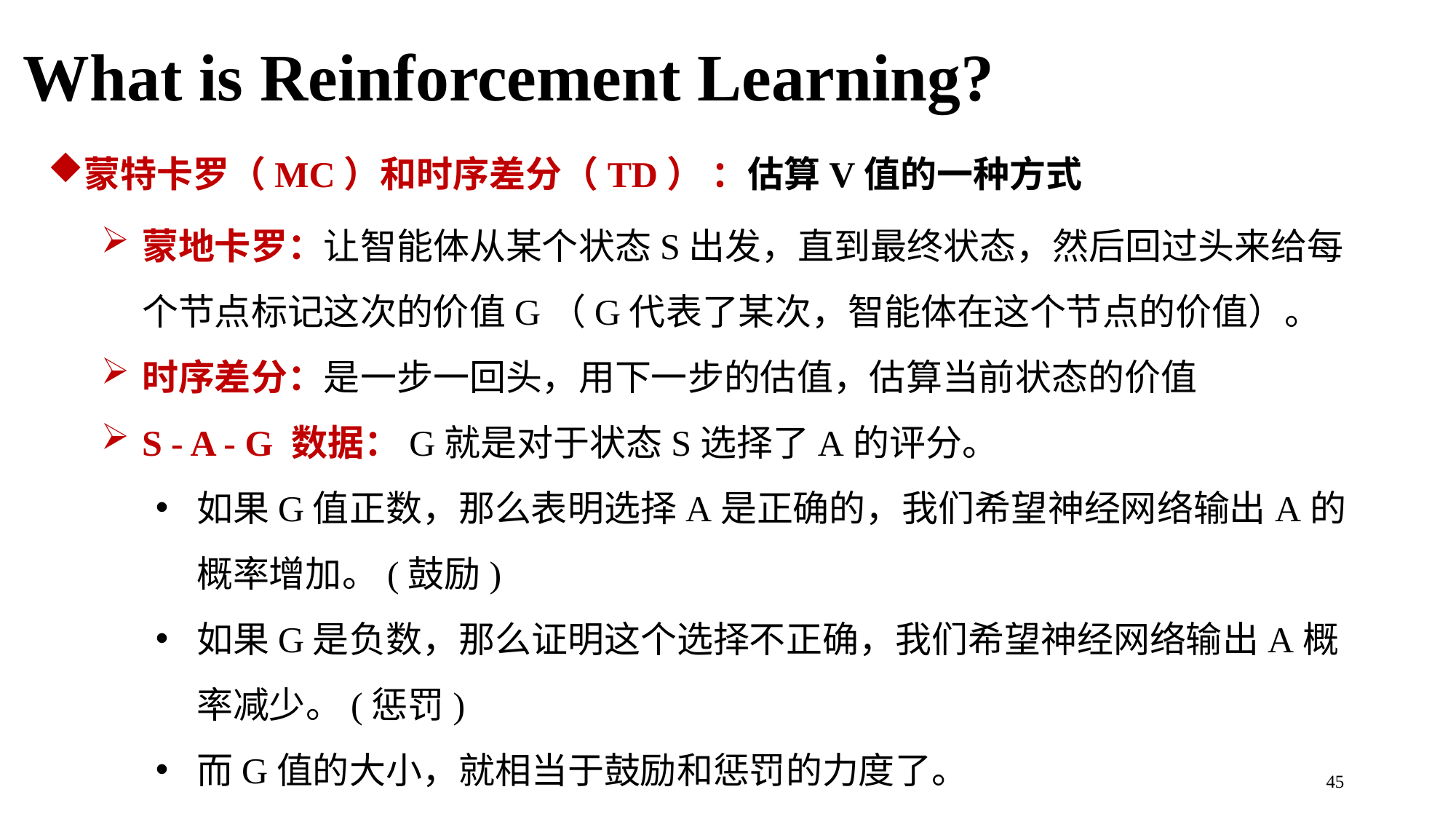

What is Reinforcement Learning?

蒙特卡罗（MC）和时序差分（TD） ：估算V值的一种方式
蒙地卡罗：让智能体从某个状态S出发，直到最终状态，然后回过头来给每个节点标记这次的价值G（G代表了某次，智能体在这个节点的价值）。
时序差分：是一步一回头，用下一步的估值，估算当前状态的价值
S - A - G 数据：G就是对于状态S选择了A的评分。
如果G值正数，那么表明选择A是正确的，我们希望神经网络输出A的概率增加。(鼓励)
如果G是负数，那么证明这个选择不正确，我们希望神经网络输出A概率减少。(惩罚)
而G值的大小，就相当于鼓励和惩罚的力度了。
45